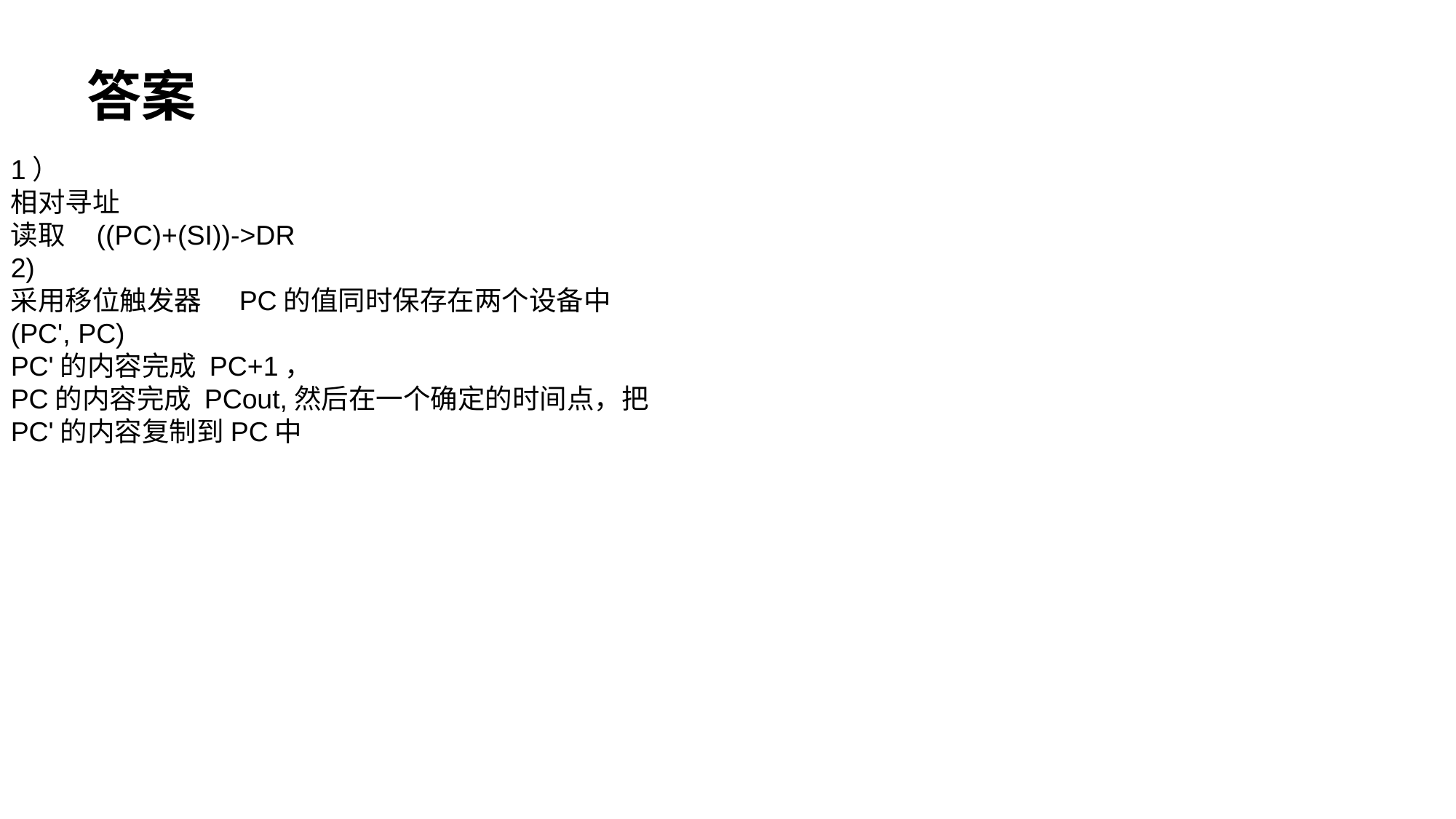

答案
1）
相对寻址
读取    ((PC)+(SI))->DR
2)
采用移位触发器     PC的值同时保存在两个设备中
(PC', PC)
PC'的内容完成 PC+1，
PC的内容完成 PCout,然后在一个确定的时间点，把PC'的内容复制到PC中